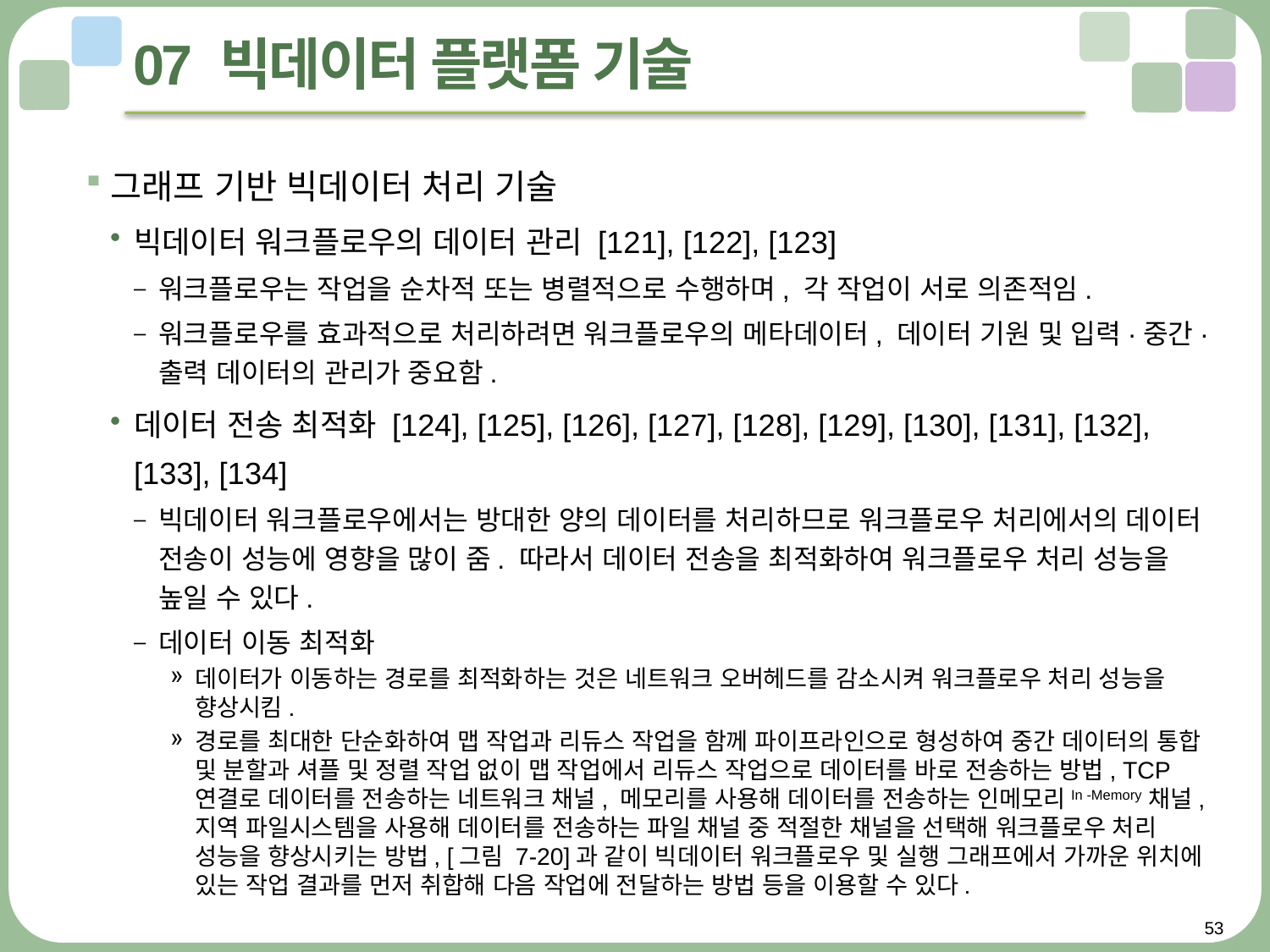

# 07 빅데이터 플랫폼 기술
그래프 기반 빅데이터 처리 기술
빅데이터 워크플로우의 데이터 관리 [121], [122], [123]
워크플로우는 작업을 순차적 또는 병렬적으로 수행하며, 각 작업이 서로 의존적임.
워크플로우를 효과적으로 처리하려면 워크플로우의 메타데이터, 데이터 기원 및 입력·중간·출력 데이터의 관리가 중요함.
데이터 전송 최적화 [124], [125], [126], [127], [128], [129], [130], [131], [132], [133], [134]
빅데이터 워크플로우에서는 방대한 양의 데이터를 처리하므로 워크플로우 처리에서의 데이터 전송이 성능에 영향을 많이 줌. 따라서 데이터 전송을 최적화하여 워크플로우 처리 성능을 높일 수 있다.
데이터 이동 최적화
데이터가 이동하는 경로를 최적화하는 것은 네트워크 오버헤드를 감소시켜 워크플로우 처리 성능을 향상시킴.
경로를 최대한 단순화하여 맵 작업과 리듀스 작업을 함께 파이프라인으로 형성하여 중간 데이터의 통합 및 분할과 셔플 및 정렬 작업 없이 맵 작업에서 리듀스 작업으로 데이터를 바로 전송하는 방법, TCP 연결로 데이터를 전송하는 네트워크 채널, 메모리를 사용해 데이터를 전송하는 인메모리In -Memory 채널, 지역 파일시스템을 사용해 데이터를 전송하는 파일 채널 중 적절한 채널을 선택해 워크플로우 처리 성능을 향상시키는 방법, [그림 7-20]과 같이 빅데이터 워크플로우 및 실행 그래프에서 가까운 위치에 있는 작업 결과를 먼저 취합해 다음 작업에 전달하는 방법 등을 이용할 수 있다.